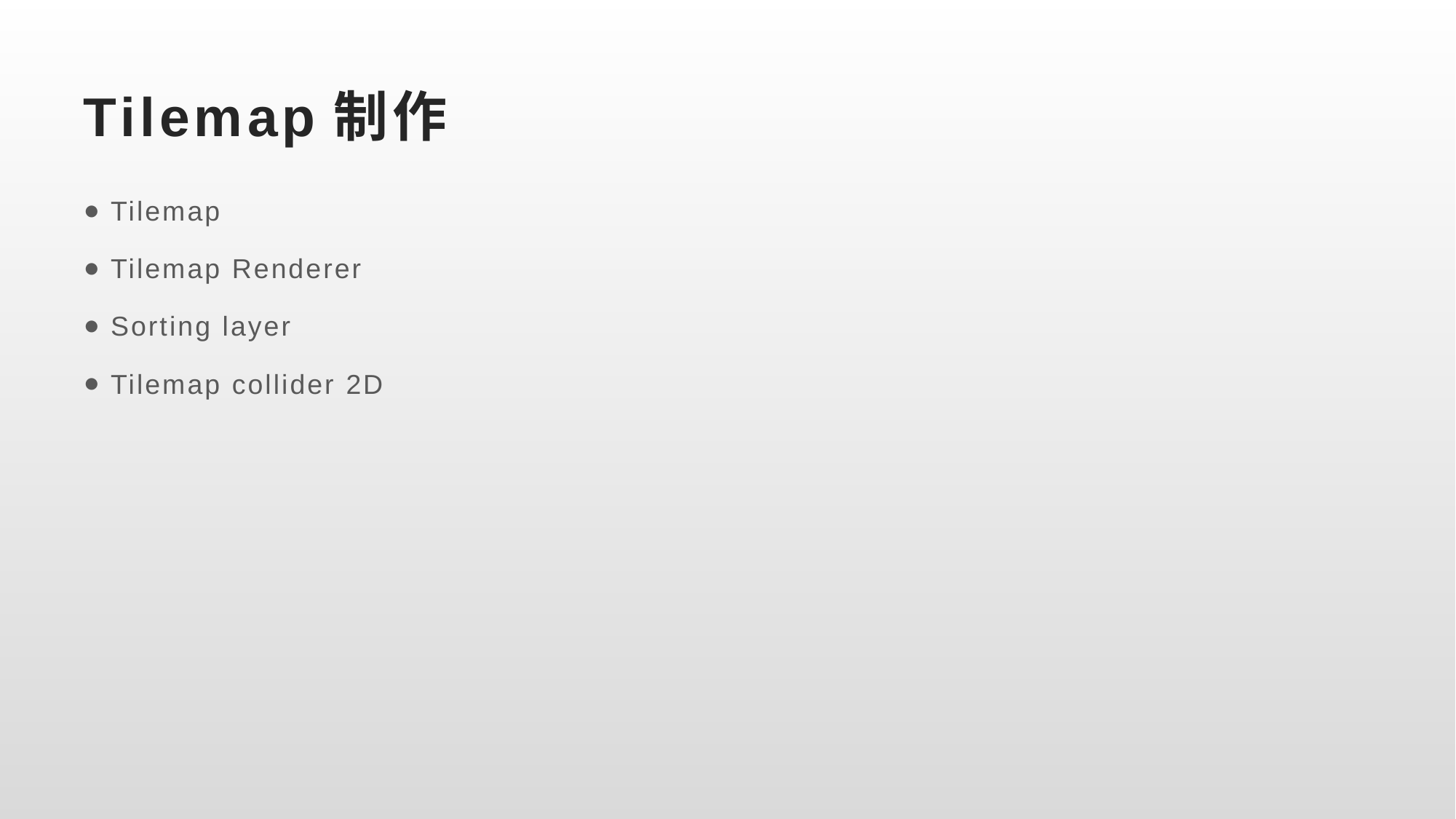

# Tilemap制作
Tilemap
Tilemap Renderer
Sorting layer
Tilemap collider 2D